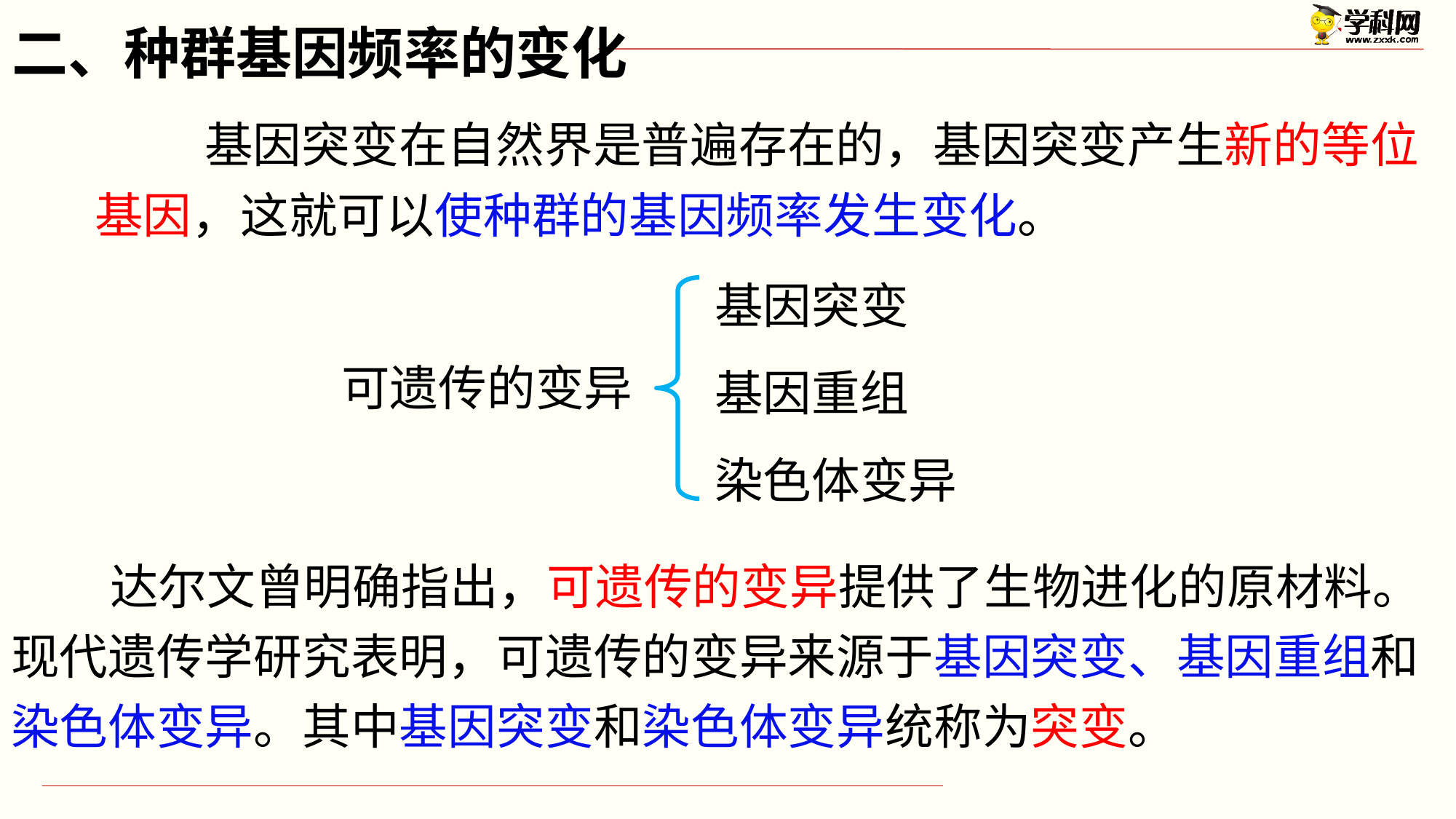

二、种群基因频率的变化
         基因突变在自然界是普遍存在的，基因突变产生新的等位基因，这就可以使种群的基因频率发生变化。
基因突变
基因重组
染色体变异

可遗传的变异
        达尔文曾明确指出，可遗传的变异提供了生物进化的原材料。现代遗传学研究表明，可遗传的变异来源于基因突变、基因重组和染色体变异。其中基因突变和染色体变异统称为突变。